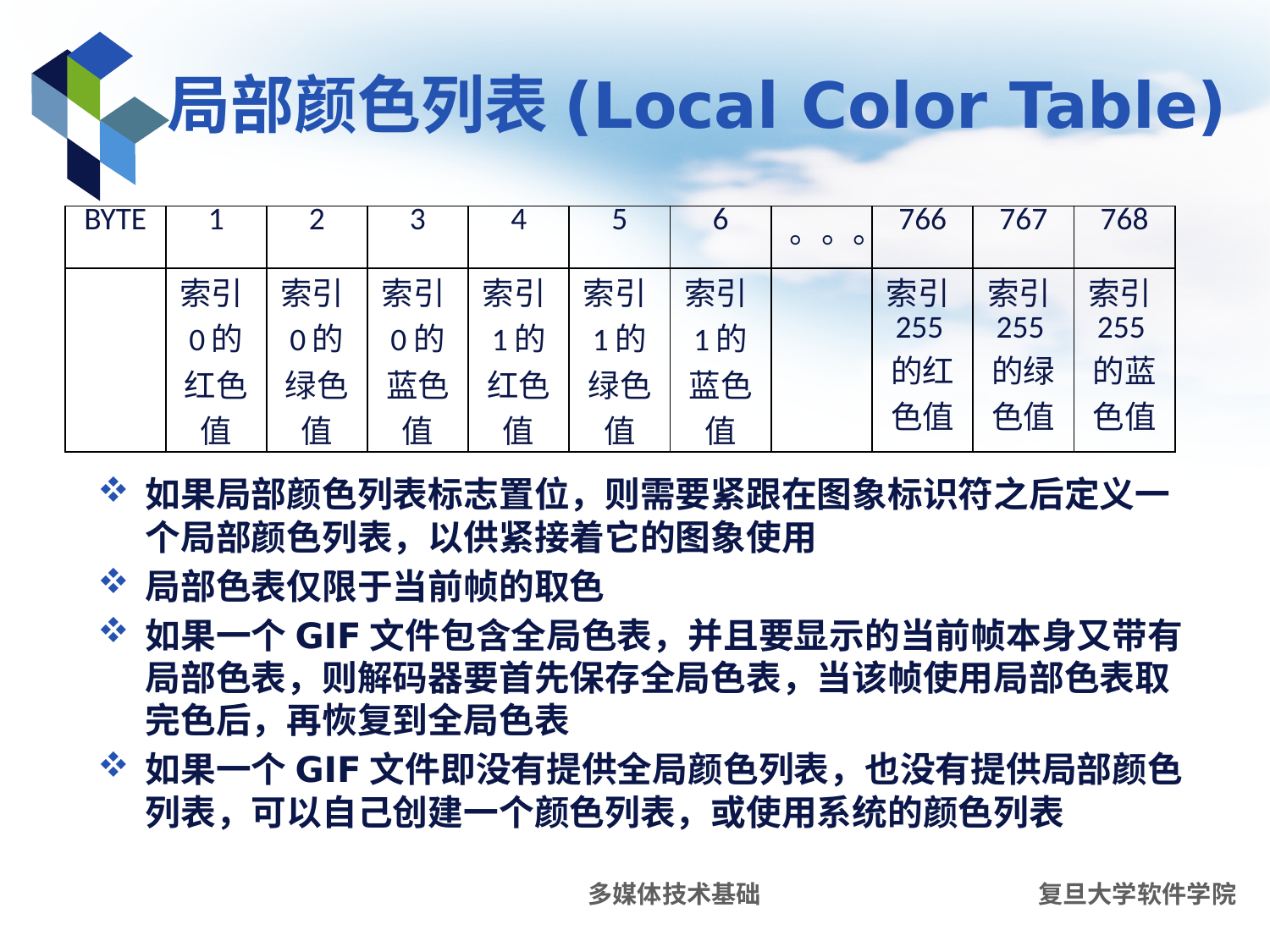

# 局部颜色列表(Local Color Table)
| BYTE | 1 | 2 | 3 | 4 | 5 | 6 | 。。。 | 766 | 767 | 768 |
| --- | --- | --- | --- | --- | --- | --- | --- | --- | --- | --- |
|  | 索引0的红色值 | 索引0的绿色值 | 索引0的蓝色值 | 索引1的红色值 | 索引1的绿色值 | 索引1的蓝色值 |  | 索引255的红色值 | 索引255的绿色值 | 索引255的蓝色值 |
如果局部颜色列表标志置位，则需要紧跟在图象标识符之后定义一个局部颜色列表，以供紧接着它的图象使用
局部色表仅限于当前帧的取色
如果一个GIF文件包含全局色表，并且要显示的当前帧本身又带有局部色表，则解码器要首先保存全局色表，当该帧使用局部色表取完色后，再恢复到全局色表
如果一个GIF文件即没有提供全局颜色列表，也没有提供局部颜色列表，可以自己创建一个颜色列表，或使用系统的颜色列表
多媒体技术基础